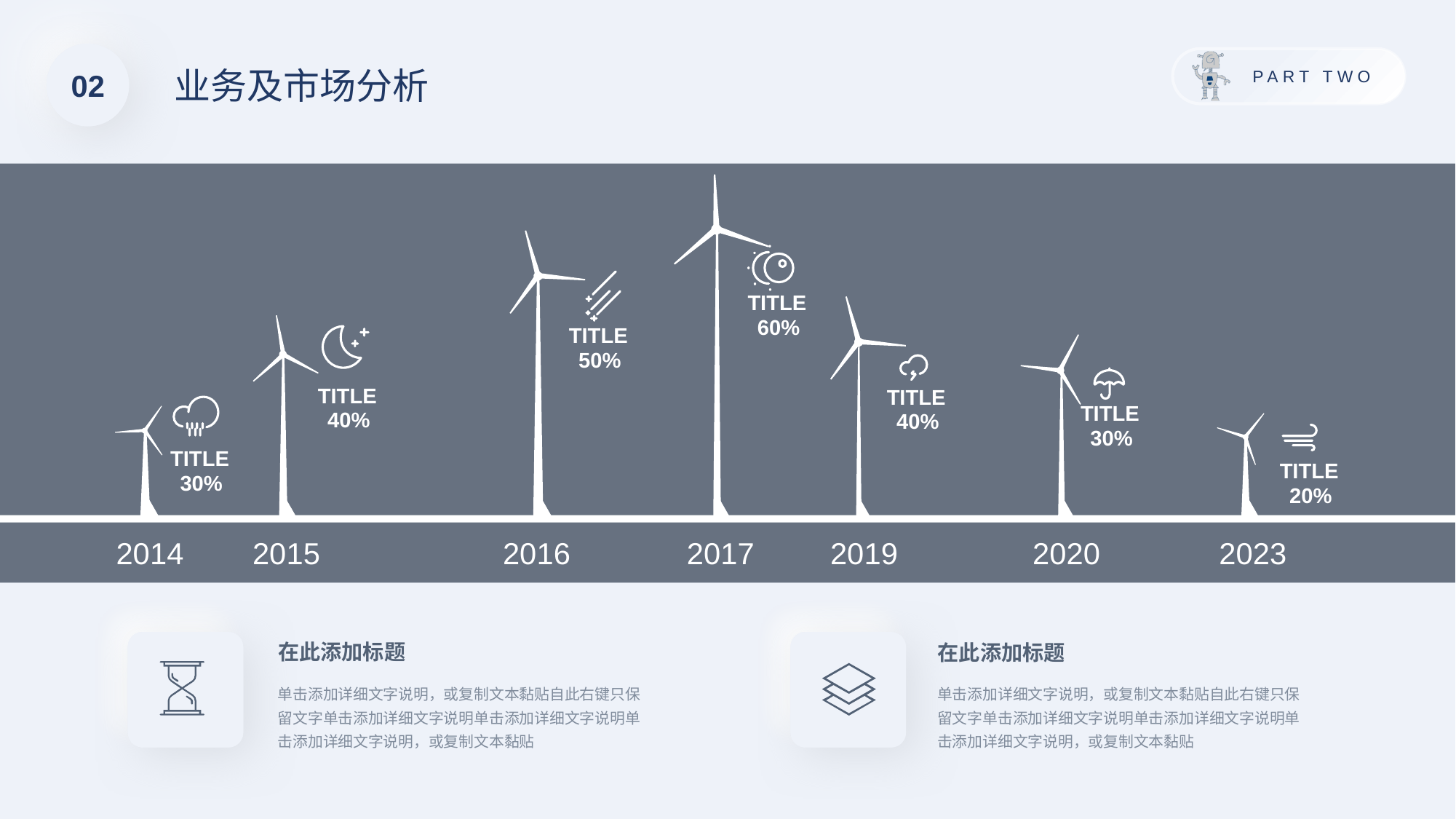

02
业务及市场分析

TITLE
60%

TITLE
50%

TITLE
40%

TITLE
40%

TITLE
30%

TITLE
30%

TITLE
20%

2014
2015
2016
2017
2019
2020
2023

在此添加标题
在此添加标题
单击添加详细文字说明，或复制文本黏贴自此右键只保留文字单击添加详细文字说明单击添加详细文字说明单击添加详细文字说明，或复制文本黏贴
单击添加详细文字说明，或复制文本黏贴自此右键只保留文字单击添加详细文字说明单击添加详细文字说明单击添加详细文字说明，或复制文本黏贴